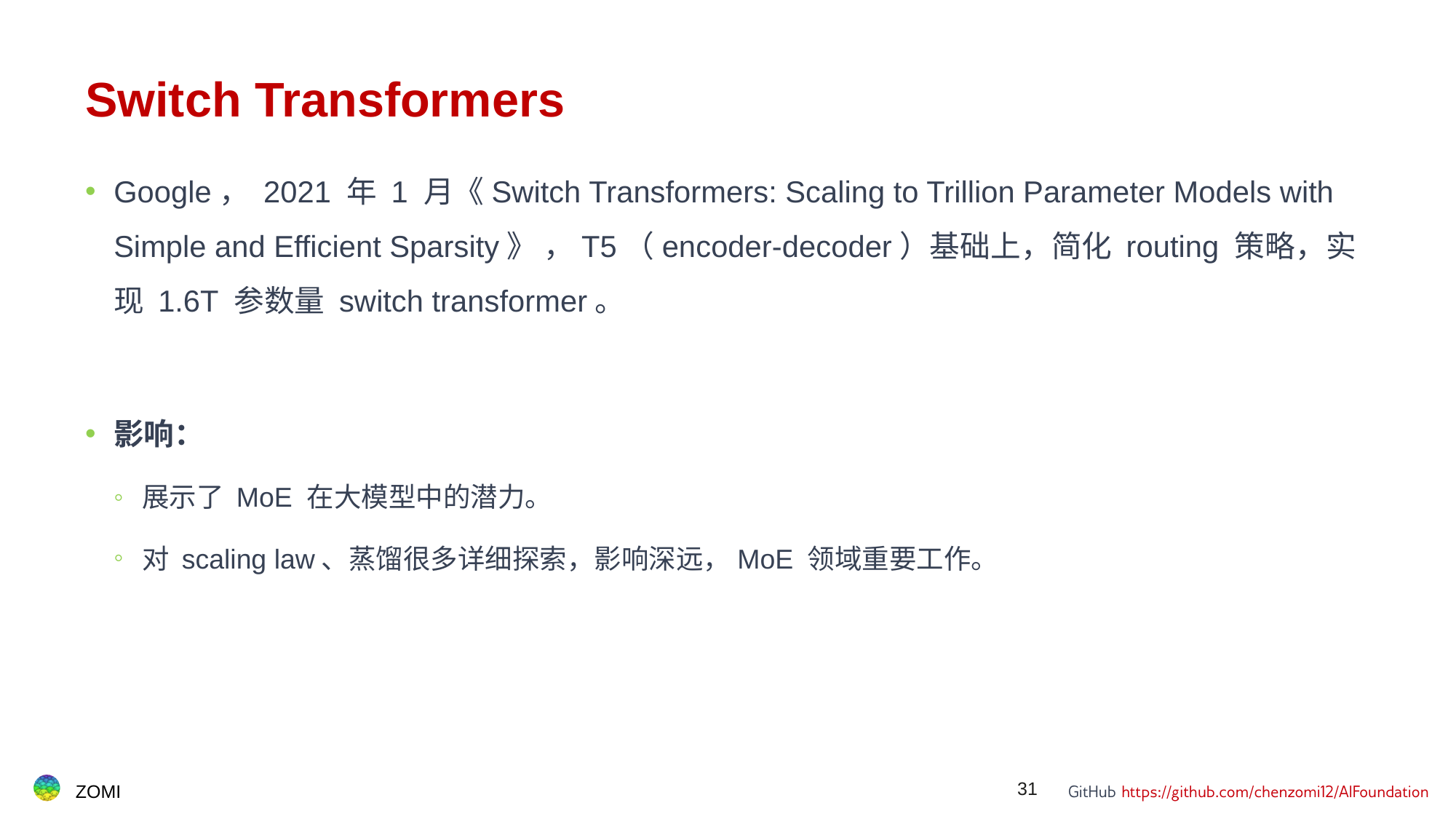

# Switch Transformers
Google， 2021 年 1 月《Switch Transformers: Scaling to Trillion Parameter Models with Simple and Efficient Sparsity》 ，T5（encoder-decoder）基础上，简化 routing 策略，实现 1.6T 参数量 switch transformer。

影响：
展示了 MoE 在大模型中的潜力。
对 scaling law、蒸馏很多详细探索，影响深远，MoE 领域重要工作。